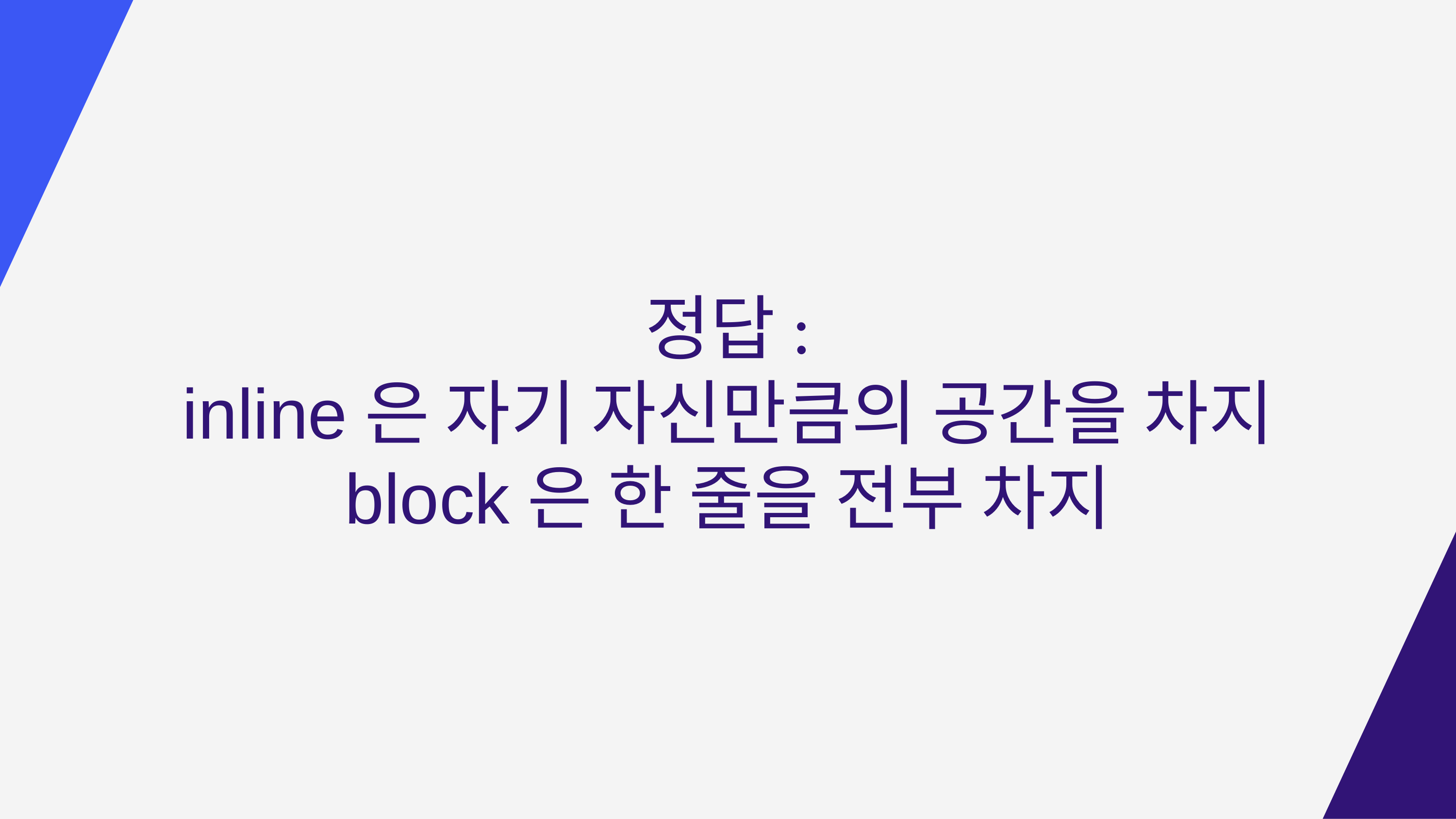

정답:
inline은 자기 자신만큼의 공간을 차지
block은 한 줄을 전부 차지